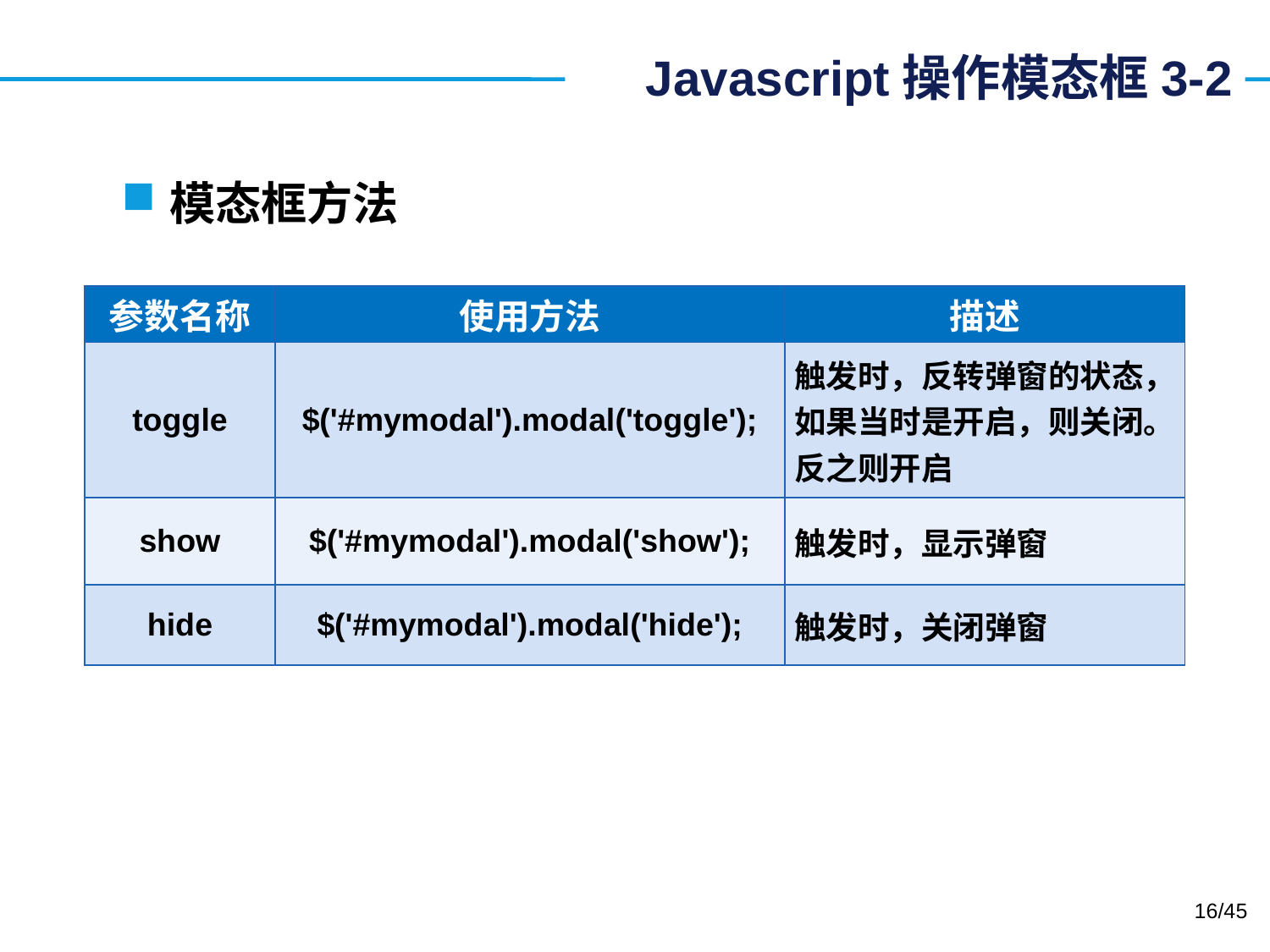

# Javascript操作模态框3-2
模态框方法
| 参数名称 | 使用方法 | 描述 |
| --- | --- | --- |
| toggle | $('#mymodal').modal('toggle'); | 触发时，反转弹窗的状态，如果当时是开启，则关闭。反之则开启 |
| show | $('#mymodal').modal('show'); | 触发时，显示弹窗 |
| hide | $('#mymodal').modal('hide'); | 触发时，关闭弹窗 |
16/45